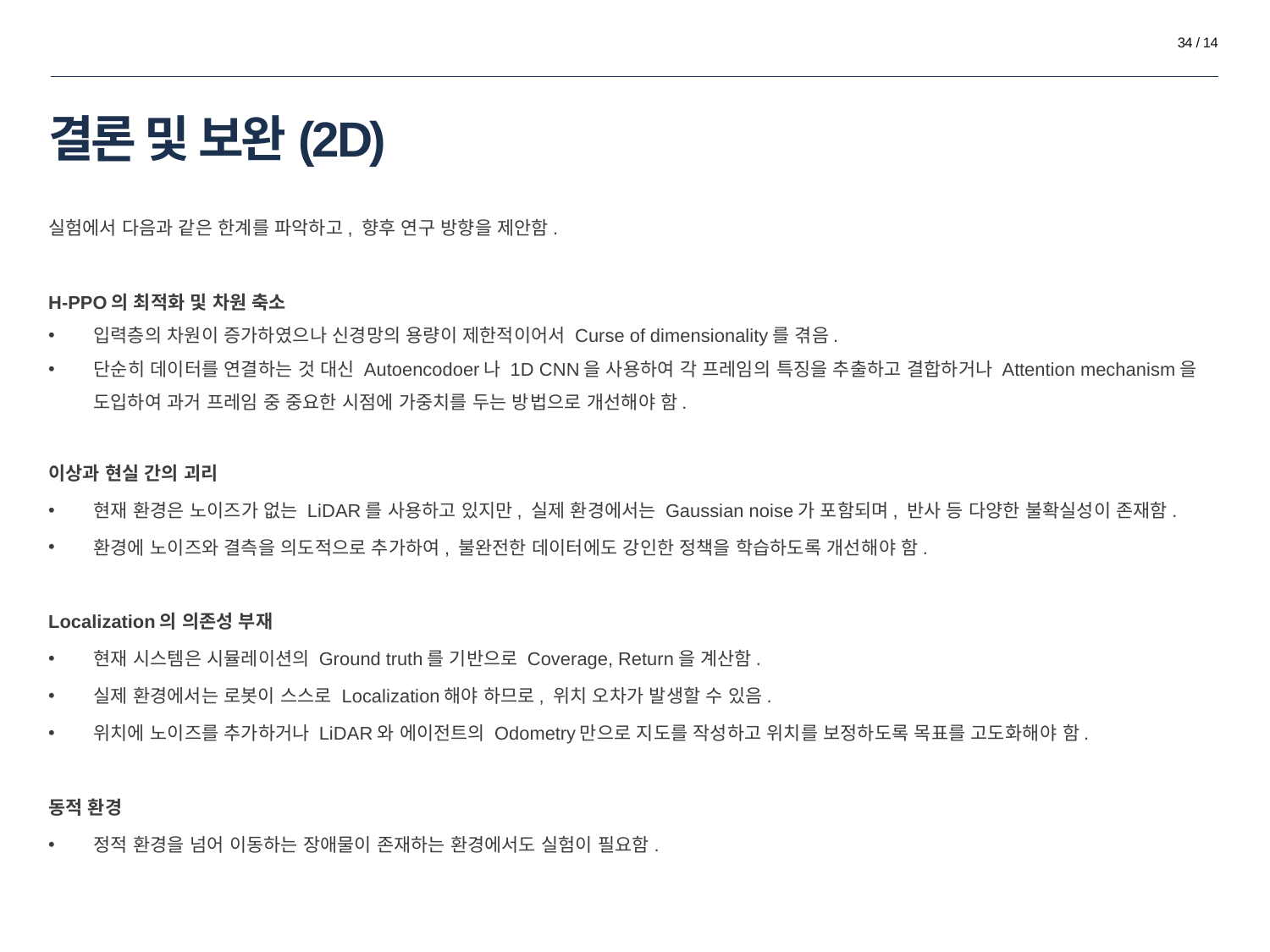

34 / 14
# 결론 및 보완(2D)
실험에서 다음과 같은 한계를 파악하고, 향후 연구 방향을 제안함.

H-PPO의 최적화 및 차원 축소
입력층의 차원이 증가하였으나 신경망의 용량이 제한적이어서 Curse of dimensionality를 겪음.
단순히 데이터를 연결하는 것 대신 Autoencodoer나 1D CNN을 사용하여 각 프레임의 특징을 추출하고 결합하거나 Attention mechanism을 도입하여 과거 프레임 중 중요한 시점에 가중치를 두는 방법으로 개선해야 함.

이상과 현실 간의 괴리
현재 환경은 노이즈가 없는 LiDAR를 사용하고 있지만, 실제 환경에서는 Gaussian noise가 포함되며, 반사 등 다양한 불확실성이 존재함.
환경에 노이즈와 결측을 의도적으로 추가하여, 불완전한 데이터에도 강인한 정책을 학습하도록 개선해야 함.

Localization의 의존성 부재
현재 시스템은 시뮬레이션의 Ground truth를 기반으로 Coverage, Return을 계산함.
실제 환경에서는 로봇이 스스로 Localization해야 하므로, 위치 오차가 발생할 수 있음.
위치에 노이즈를 추가하거나 LiDAR와 에이전트의 Odometry만으로 지도를 작성하고 위치를 보정하도록 목표를 고도화해야 함.

동적 환경
정적 환경을 넘어 이동하는 장애물이 존재하는 환경에서도 실험이 필요함.